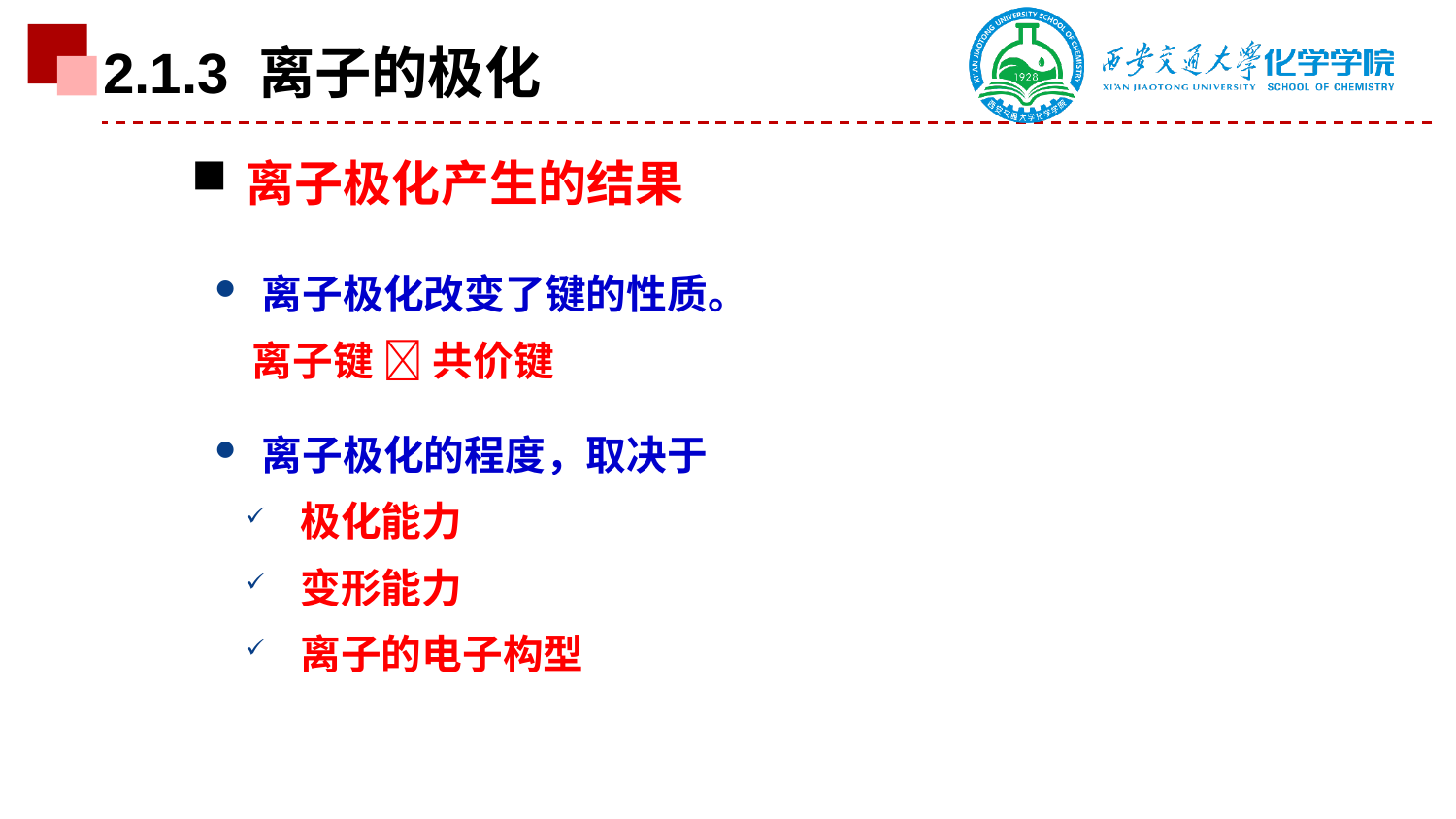

2.1.3 离子的极化
离子极化产生的结果
 离子极化改变了键的性质。
   离子键 ⇒ 共价键
 离子极化的程度，取决于
  极化能力
  变形能力
  离子的电子构型